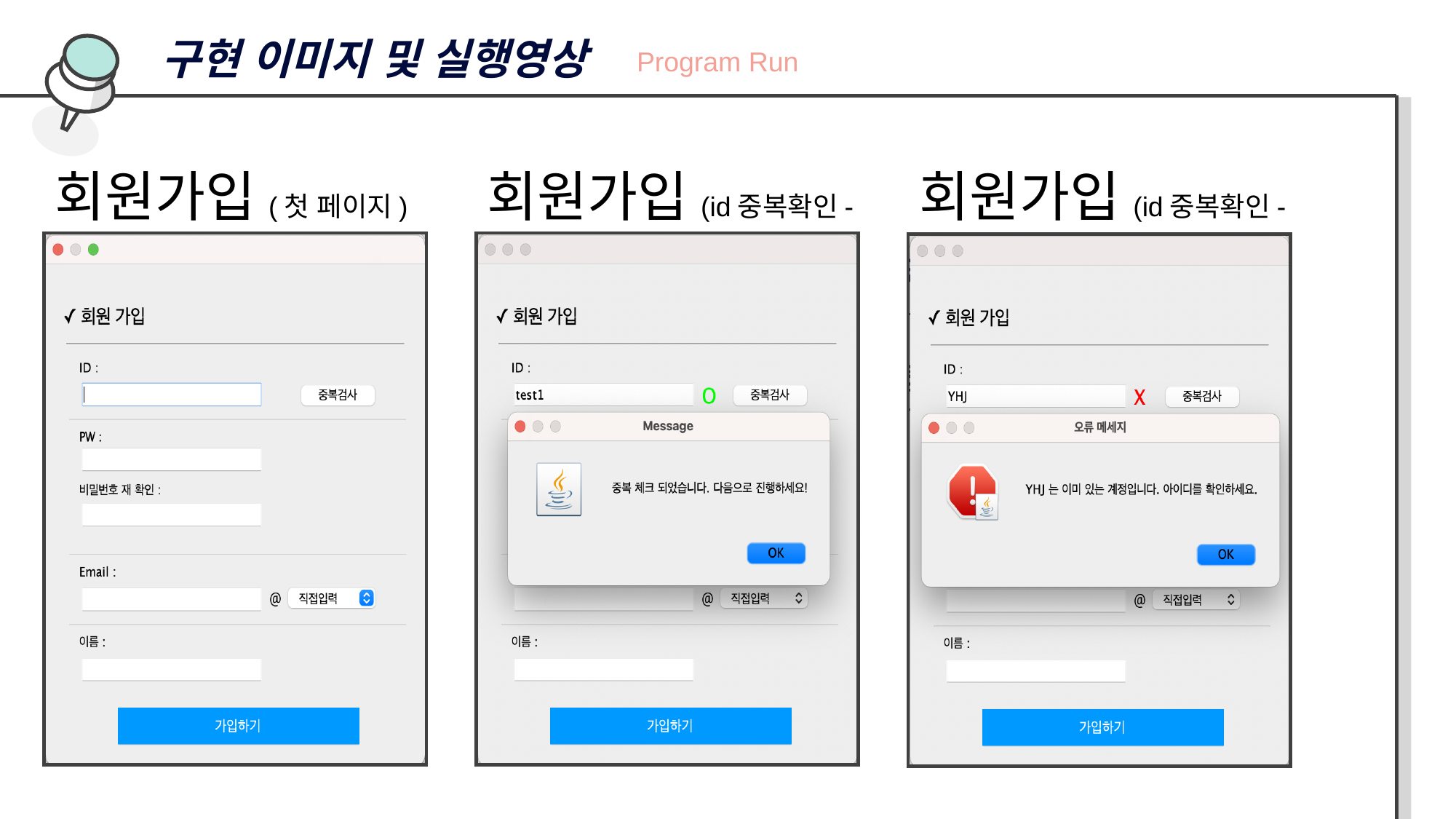

구현 이미지 및 실행영상

Program Run

회원가입(첫 페이지)
회원가입(id중복확인-성공)
회원가입(id중복확인-실패)